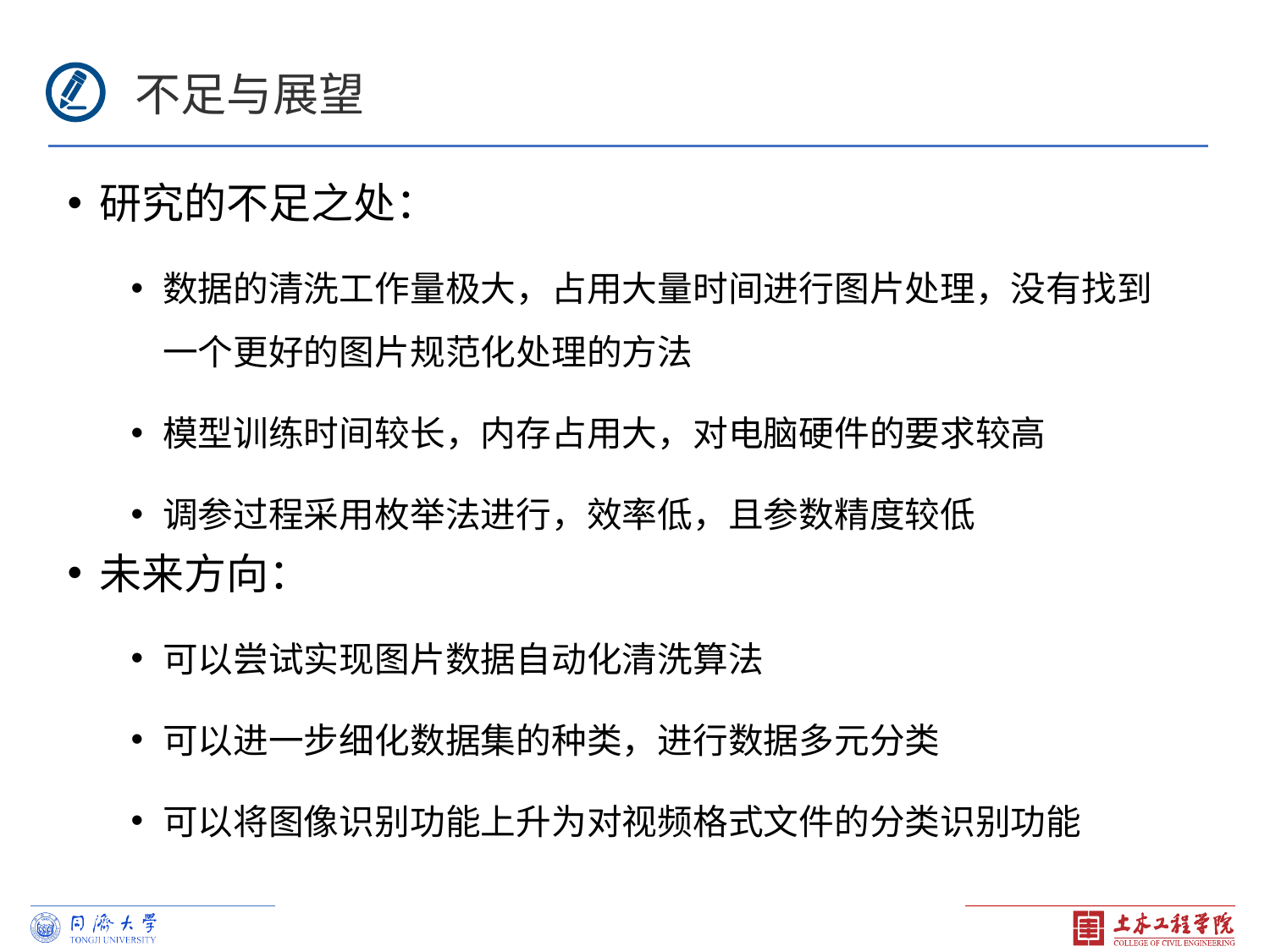

不足与展望
研究的不足之处：
数据的清洗工作量极大，占用大量时间进行图片处理，没有找到一个更好的图片规范化处理的方法
模型训练时间较长，内存占用大，对电脑硬件的要求较高
调参过程采用枚举法进行，效率低，且参数精度较低
未来方向：
可以尝试实现图片数据自动化清洗算法
可以进一步细化数据集的种类，进行数据多元分类
可以将图像识别功能上升为对视频格式文件的分类识别功能